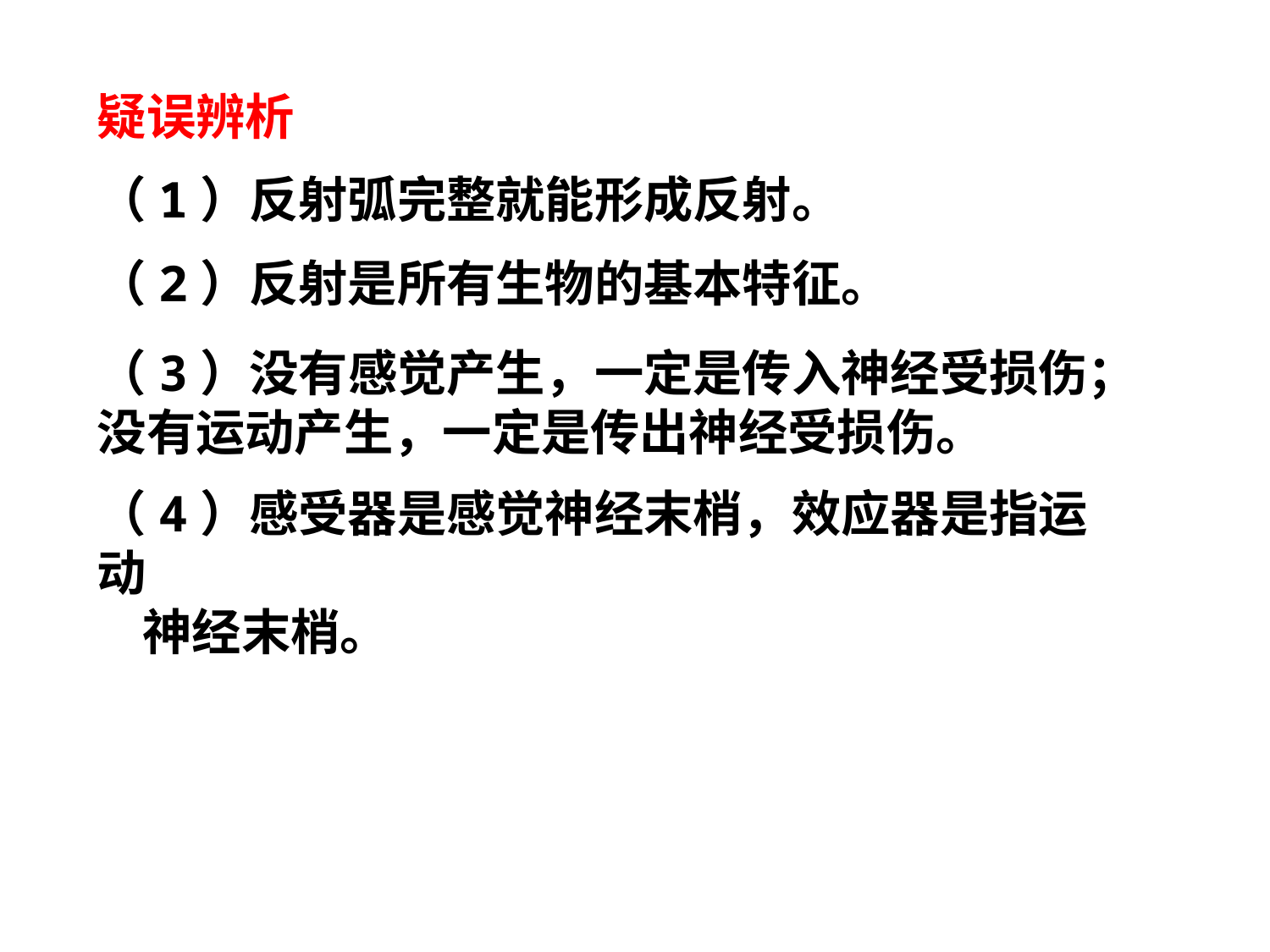

疑误辨析
（1）反射弧完整就能形成反射。
（2）反射是所有生物的基本特征。
（3）没有感觉产生，一定是传入神经受损伤；
没有运动产生，一定是传出神经受损伤。
（4）感受器是感觉神经末梢，效应器是指运动
   神经末梢。